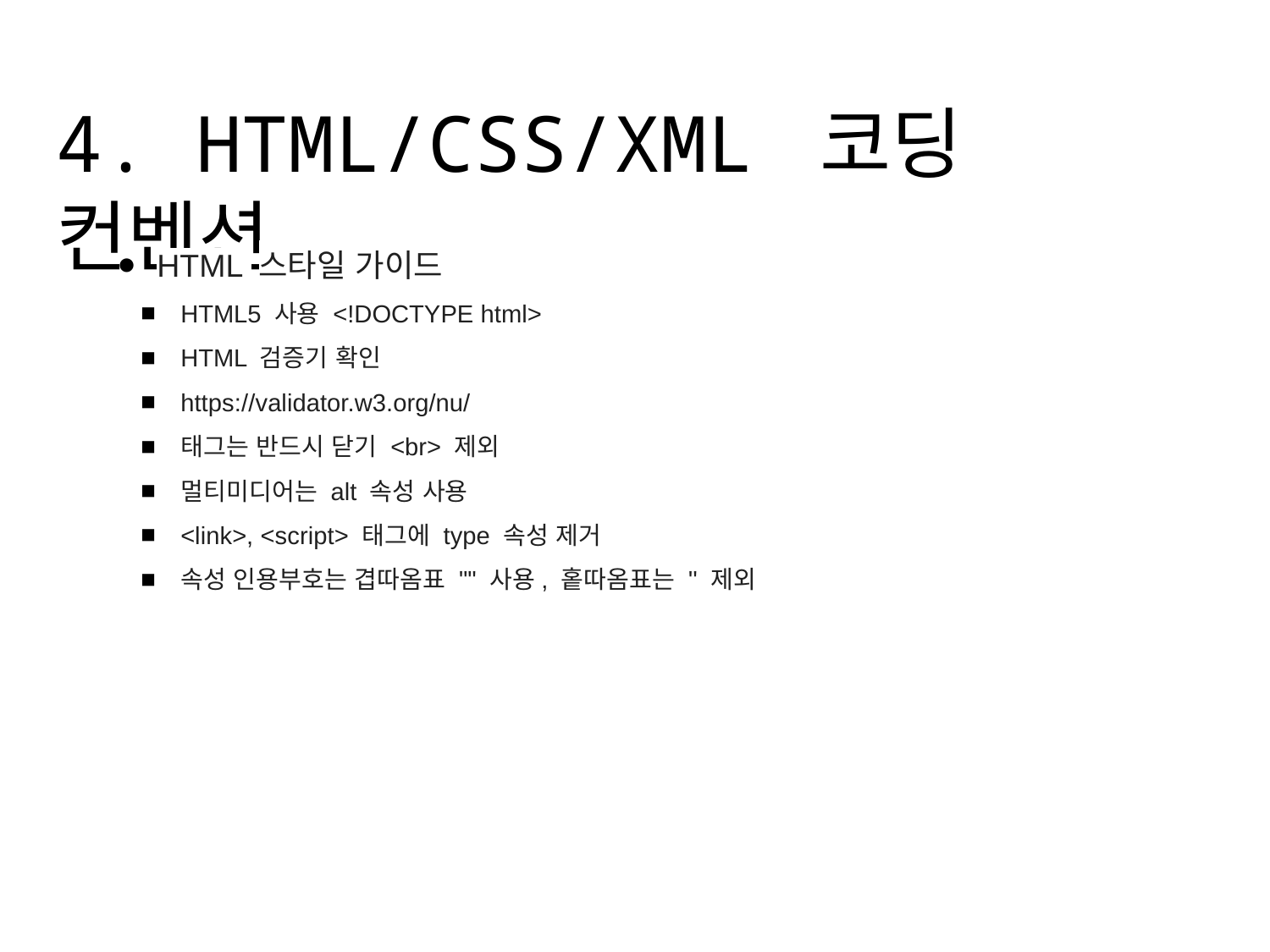

# 4. HTML/CSS/XML 코딩 컨벤션
HTML 스타일 가이드
HTML5 사용 <!DOCTYPE html>
HTML 검증기 확인
https://validator.w3.org/nu/
태그는 반드시 닫기 <br> 제외
멀티미디어는 alt 속성 사용
<link>, <script> 태그에 type 속성 제거
속성 인용부호는 겹따옴표 "" 사용, 홑따옴표는 '' 제외